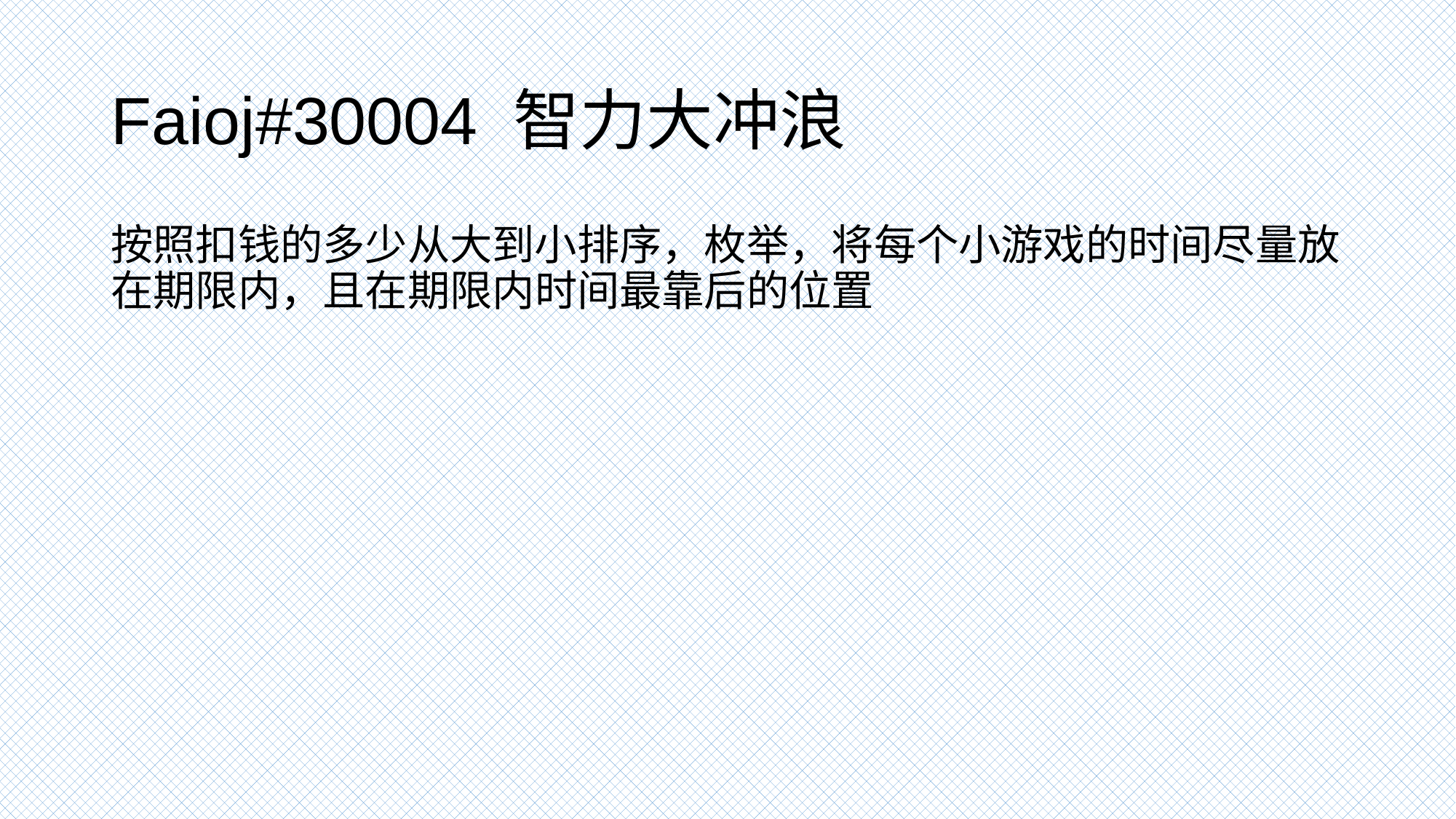

# Faioj#30004 智力大冲浪
按照扣钱的多少从大到小排序，枚举，将每个小游戏的时间尽量放在期限内，且在期限内时间最靠后的位置